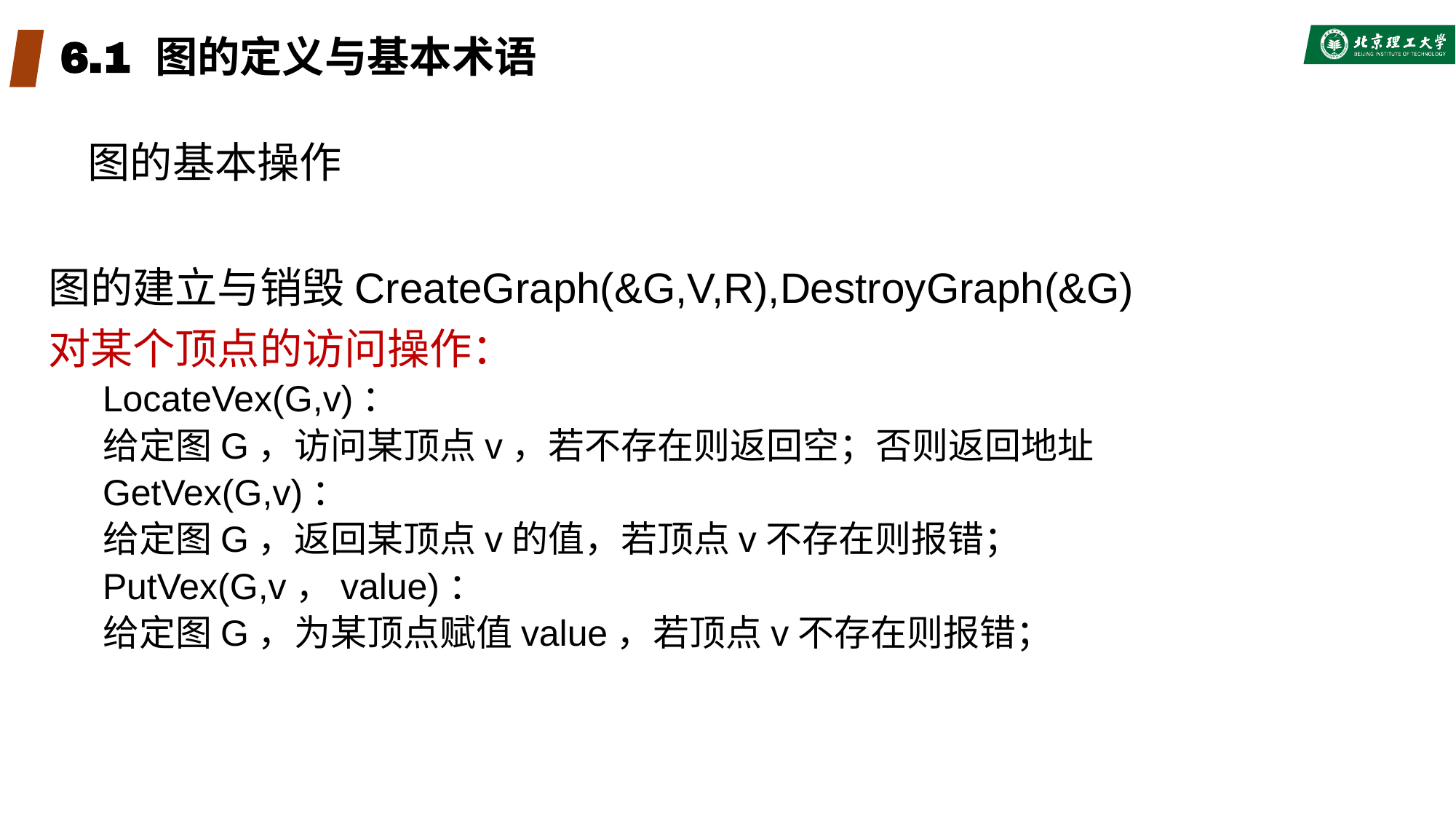

# 6.1 图的定义与基本术语
图的基本操作
图的建立与销毁CreateGraph(&G,V,R),DestroyGraph(&G)
对某个顶点的访问操作：
LocateVex(G,v)：
给定图G，访问某顶点v，若不存在则返回空；否则返回地址
GetVex(G,v)：
给定图G，返回某顶点v的值，若顶点v不存在则报错；
PutVex(G,v，value)：
给定图G，为某顶点赋值value，若顶点v不存在则报错；